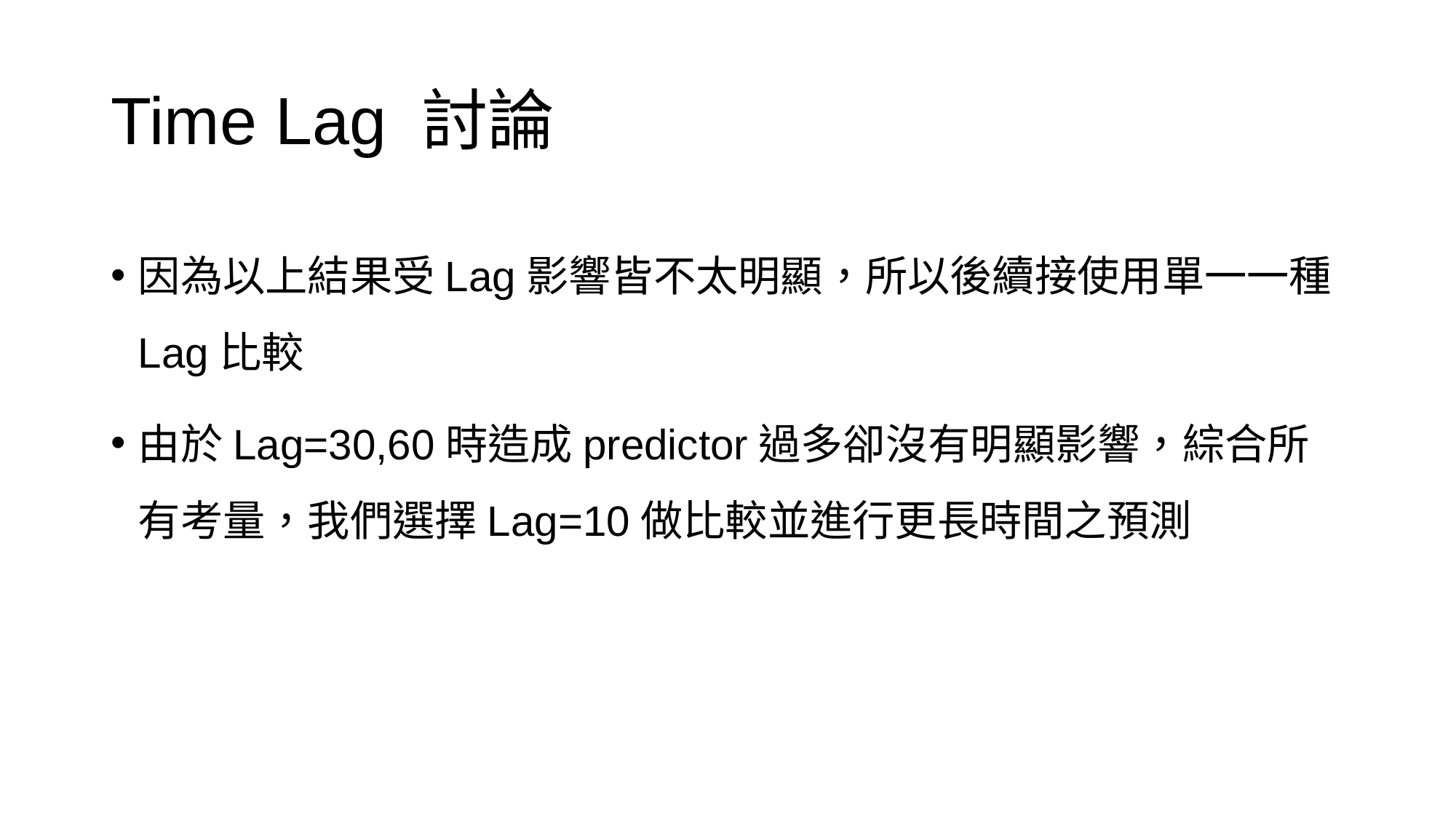

# Time Lag 討論
因為以上結果受Lag影響皆不太明顯，所以後續接使用單一一種Lag比較
由於Lag=30,60時造成predictor過多卻沒有明顯影響，綜合所有考量，我們選擇Lag=10做比較並進行更長時間之預測